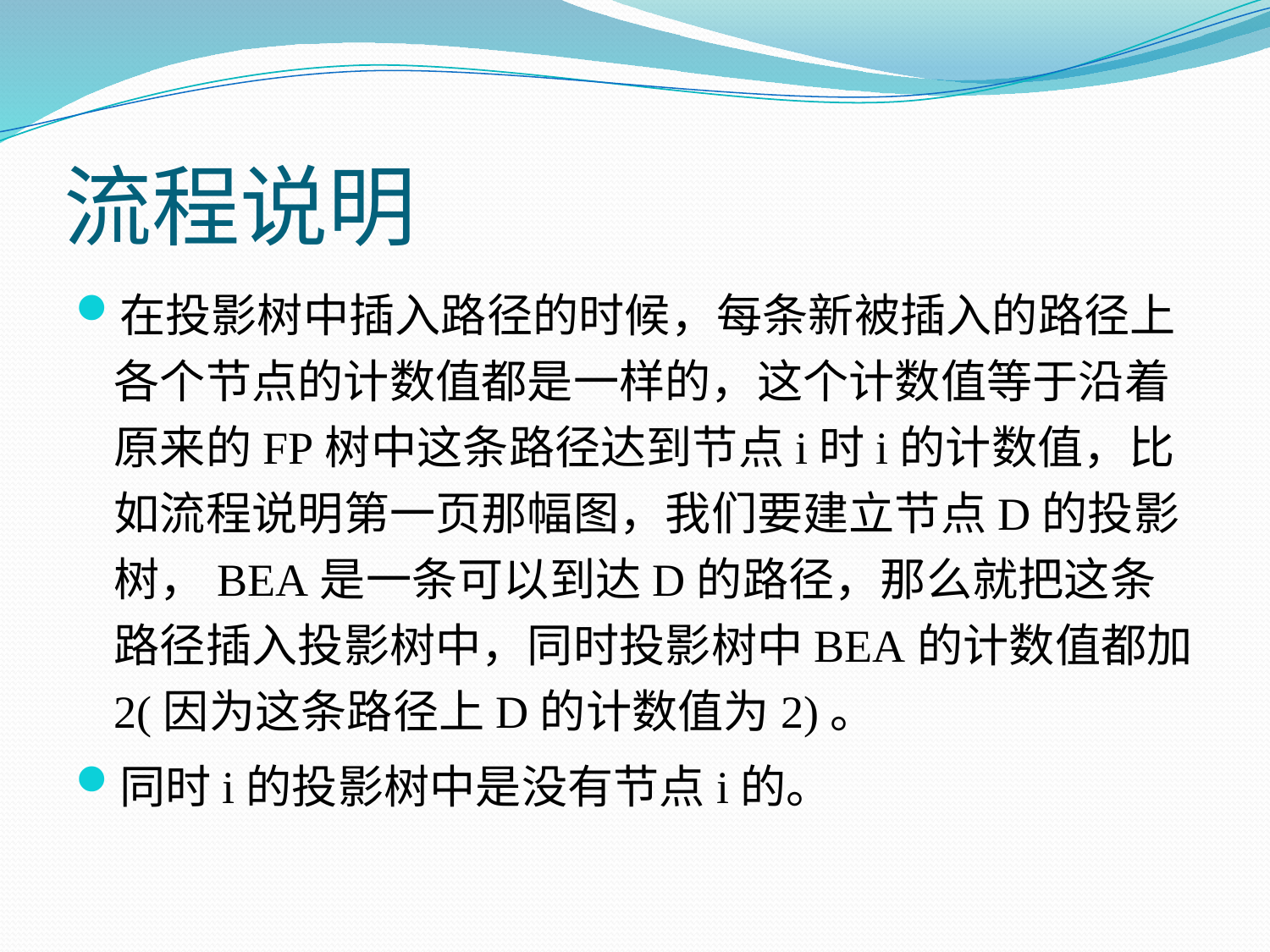

# 流程说明
在投影树中插入路径的时候，每条新被插入的路径上各个节点的计数值都是一样的，这个计数值等于沿着原来的FP树中这条路径达到节点i时i的计数值，比如流程说明第一页那幅图，我们要建立节点D的投影树，BEA是一条可以到达D的路径，那么就把这条路径插入投影树中，同时投影树中BEA的计数值都加2(因为这条路径上D的计数值为2)。
同时i的投影树中是没有节点i的。